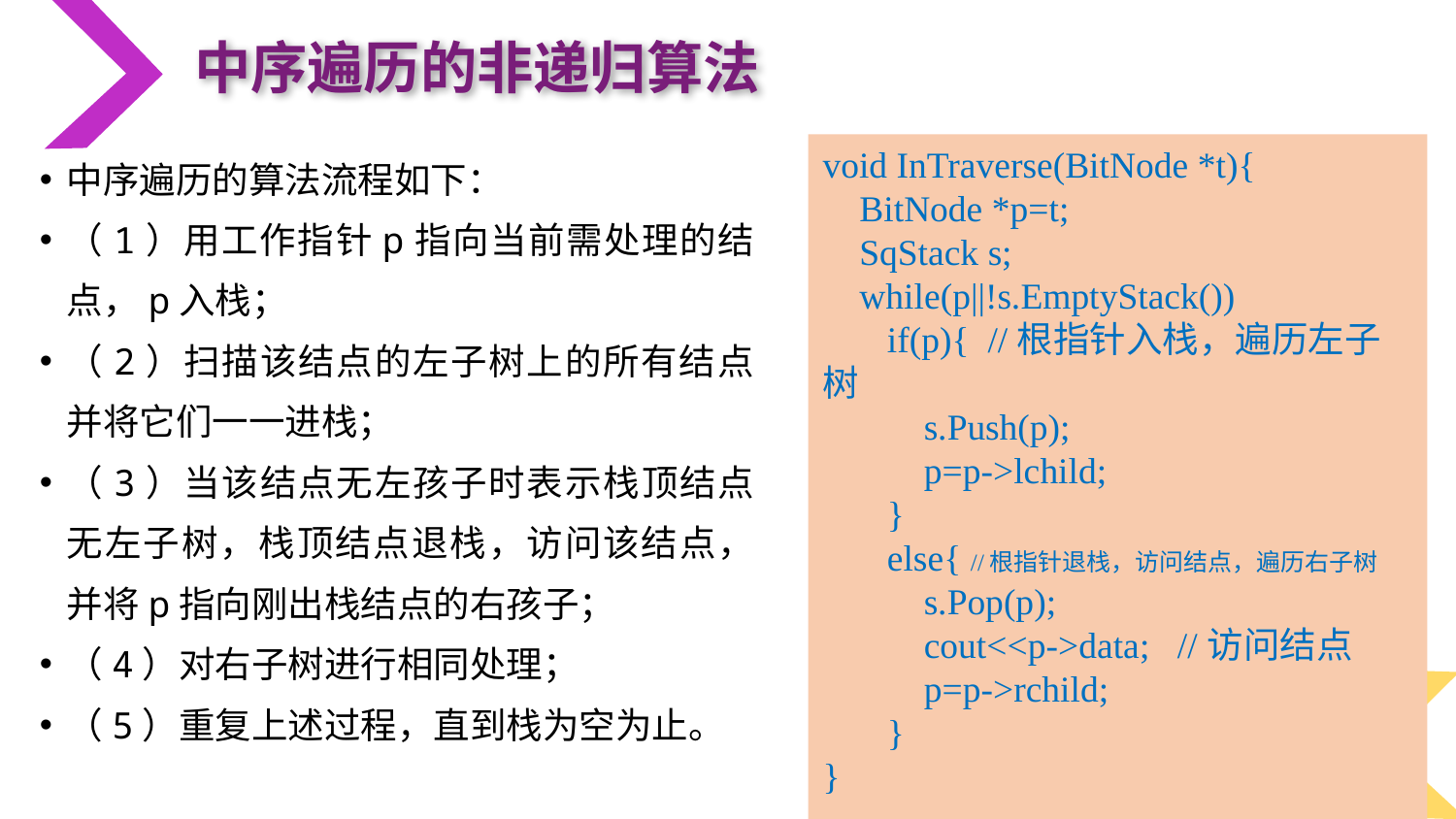

中序遍历的非递归算法
void InTraverse(BitNode *t){
    BitNode *p=t;
    SqStack s;
    while(p||!s.EmptyStack())
       if(p){  //根指针入栈，遍历左子树
           s.Push(p);
           p=p->lchild;
       }
       else{ //根指针退栈，访问结点，遍历右子树
           s.Pop(p);
           cout<<p->data;   //访问结点
           p=p->rchild;
       }
}

中序遍历的算法流程如下：
（1）用工作指针p指向当前需处理的结点，p入栈；
（2）扫描该结点的左子树上的所有结点并将它们一一进栈；
（3）当该结点无左孩子时表示栈顶结点无左子树，栈顶结点退栈，访问该结点，并将p指向刚出栈结点的右孩子；
（4）对右子树进行相同处理；
（5）重复上述过程，直到栈为空为止。